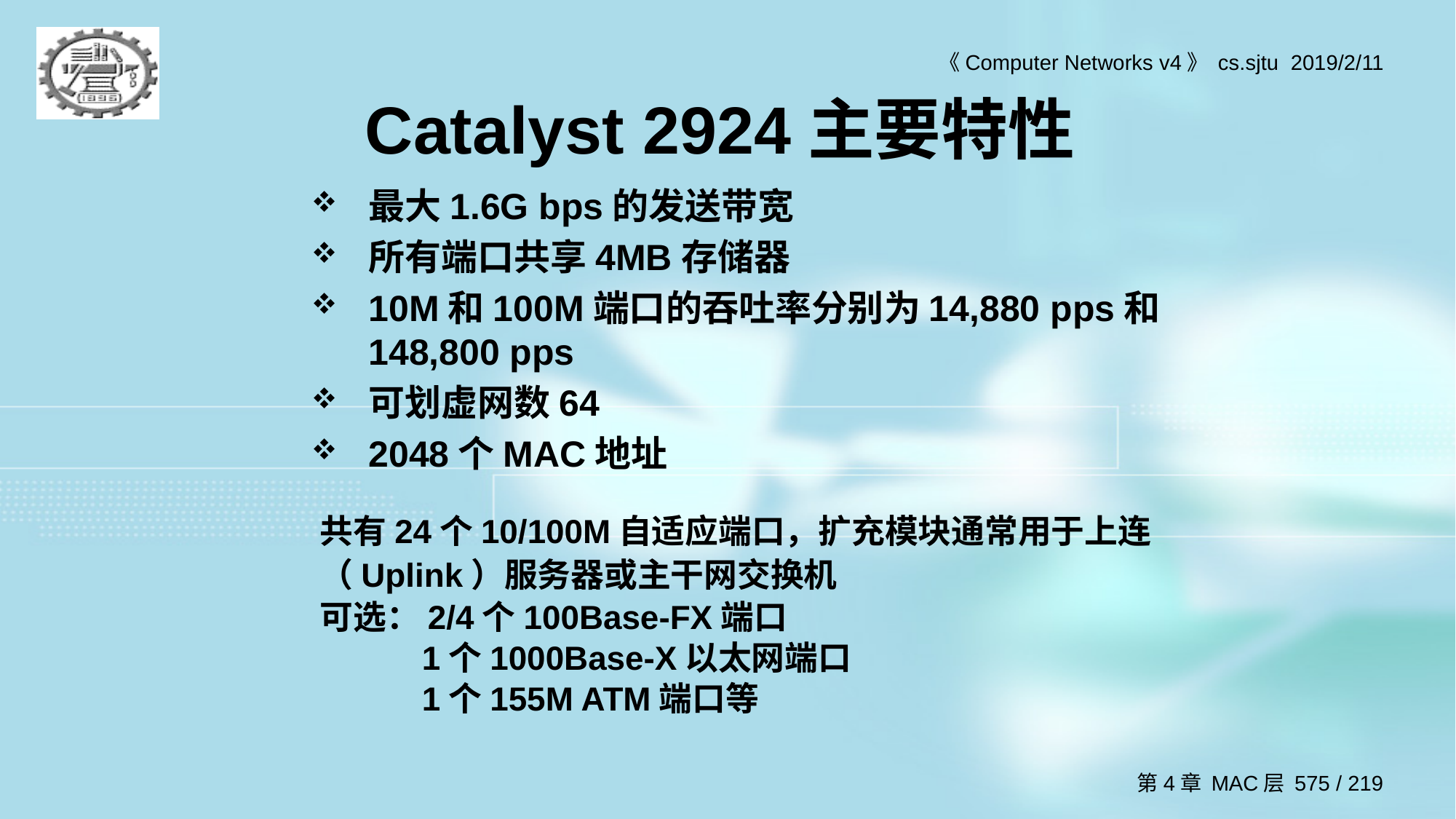

# Catalyst 2924主要特性
最大1.6G bps的发送带宽
所有端口共享4MB存储器
10M和100M端口的吞吐率分别为14,880 pps和148,800 pps
可划虚网数64
2048个MAC地址
共有24个10/100M自适应端口，扩充模块通常用于上连（Uplink）服务器或主干网交换机
可选：2/4个100Base-FX端口
           1个1000Base-X以太网端口
           1个155M ATM端口等